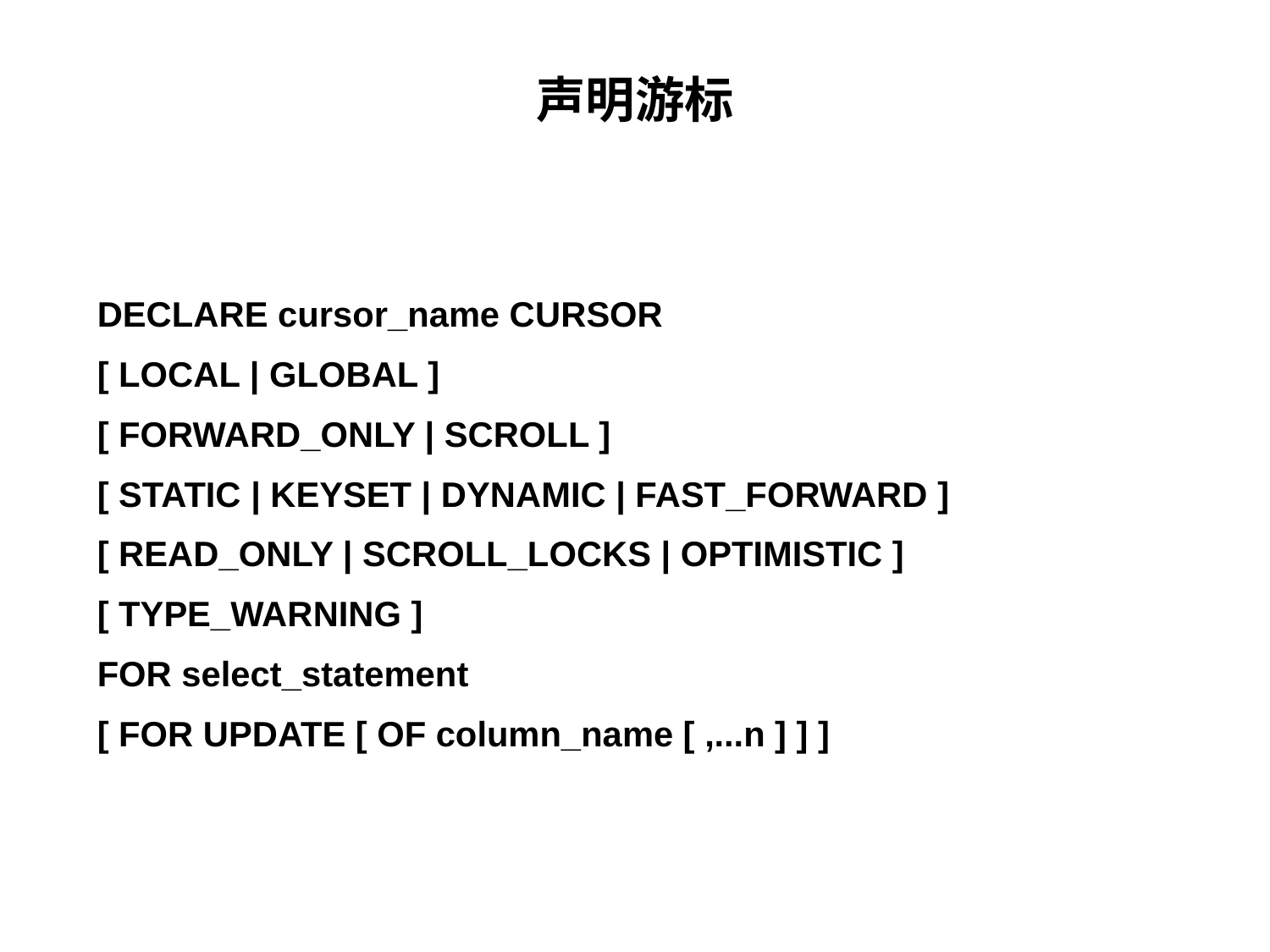

# 声明游标
DECLARE cursor_name CURSOR
[ LOCAL | GLOBAL ]
[ FORWARD_ONLY | SCROLL ]
[ STATIC | KEYSET | DYNAMIC | FAST_FORWARD ]
[ READ_ONLY | SCROLL_LOCKS | OPTIMISTIC ]
[ TYPE_WARNING ]
FOR select_statement
[ FOR UPDATE [ OF column_name [ ,...n ] ] ]